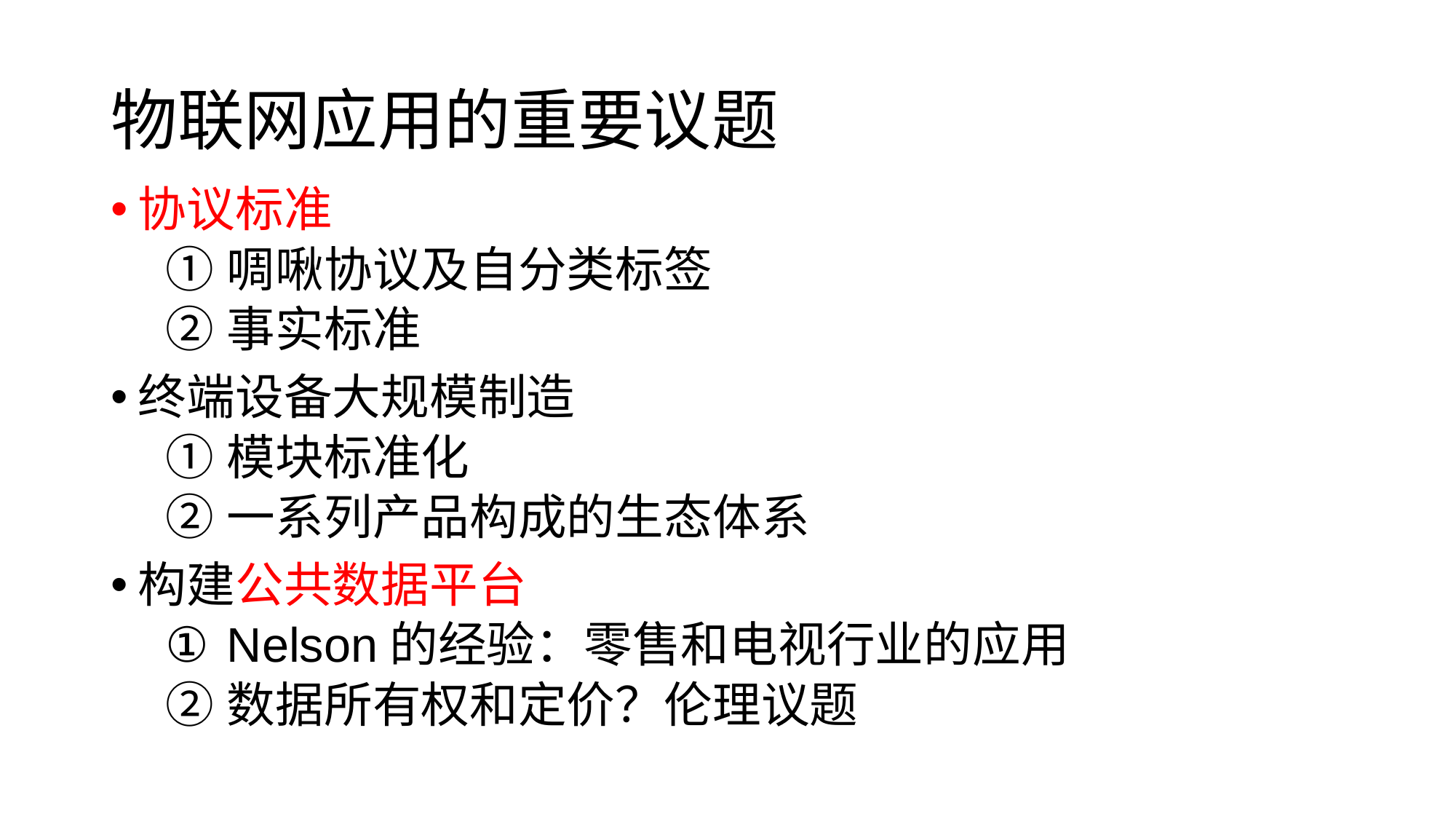

# 物联网应用的重要议题
协议标准
啁啾协议及自分类标签
事实标准
终端设备大规模制造
模块标准化
一系列产品构成的生态体系
构建公共数据平台
Nelson的经验：零售和电视行业的应用
数据所有权和定价？伦理议题